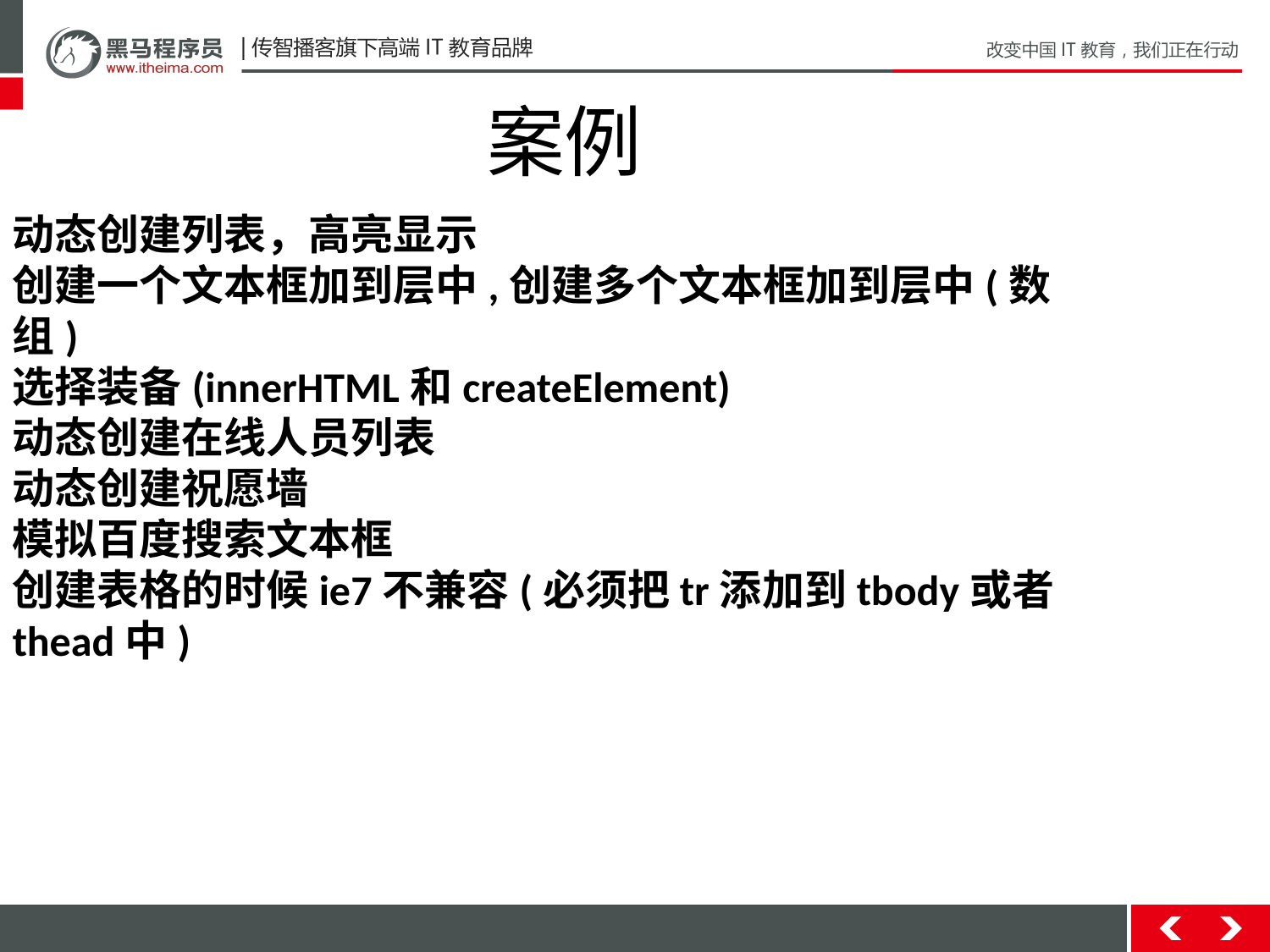

案例
动态创建列表，高亮显示
创建一个文本框加到层中,创建多个文本框加到层中(数组)
选择装备(innerHTML和createElement)
动态创建在线人员列表
动态创建祝愿墙
模拟百度搜索文本框
创建表格的时候ie7不兼容(必须把tr添加到tbody或者thead中)